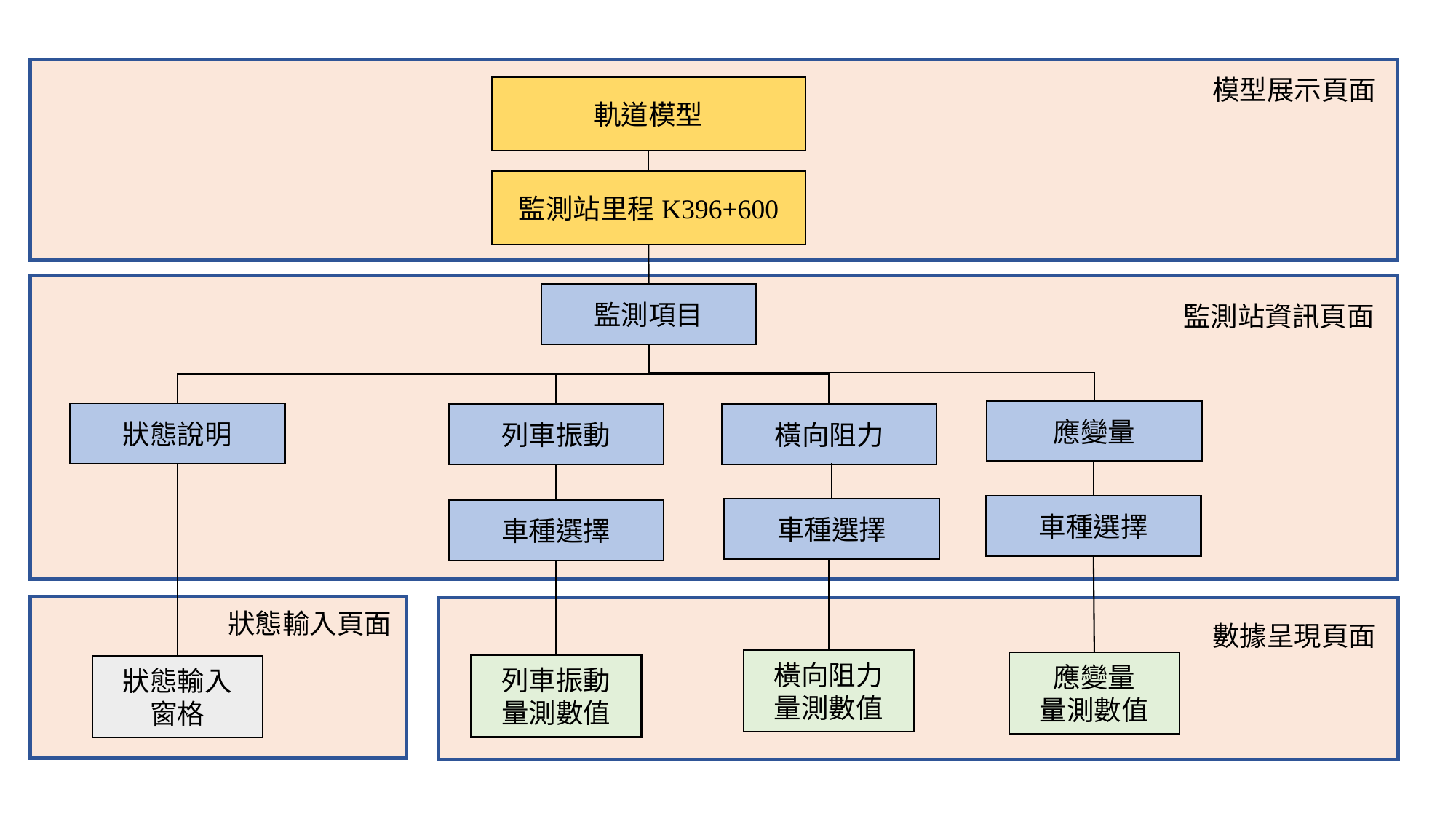

模型展示頁面
軌道模型
監測站里程K396+600

監測項目
監測站資訊頁面
應變量
狀態說明
列車振動
橫向阻力
車種選擇
車種選擇
車種選擇

狀態輸入頁面
數據呈現頁面
橫向阻力
量測數值
應變量
量測數值
列車振動
量測數值
狀態輸入
窗格